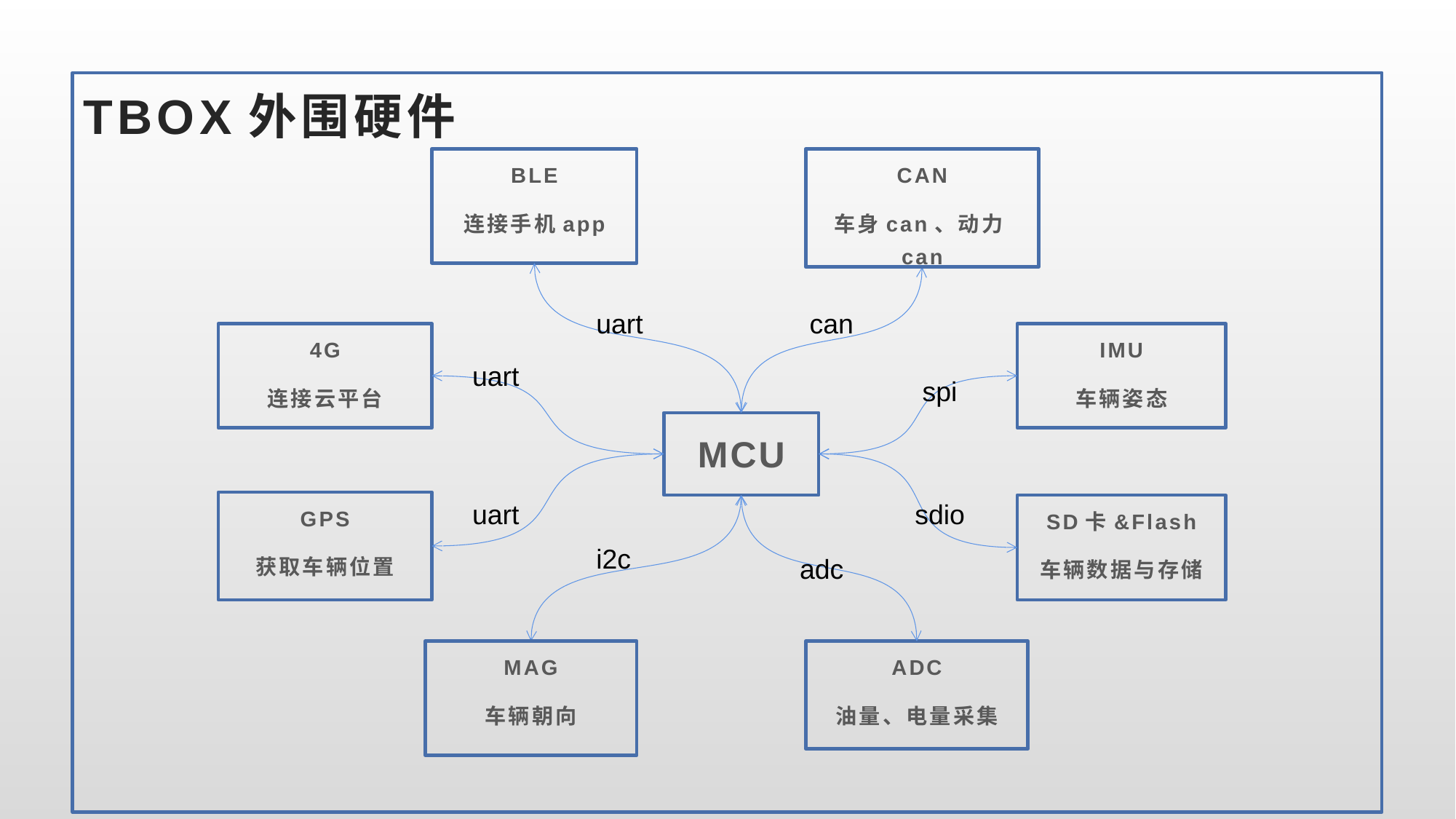

# TBOX外围硬件

BLE
连接手机app
CAN
车身can、动力can
uart
can
4G
连接云平台
IMU
车辆姿态
uart
spi
MCU

GPS
获取车辆位置
uart
sdio
SD卡&Flash
车辆数据与存储
i2c
adc
MAG
车辆朝向
ADC
油量、电量采集